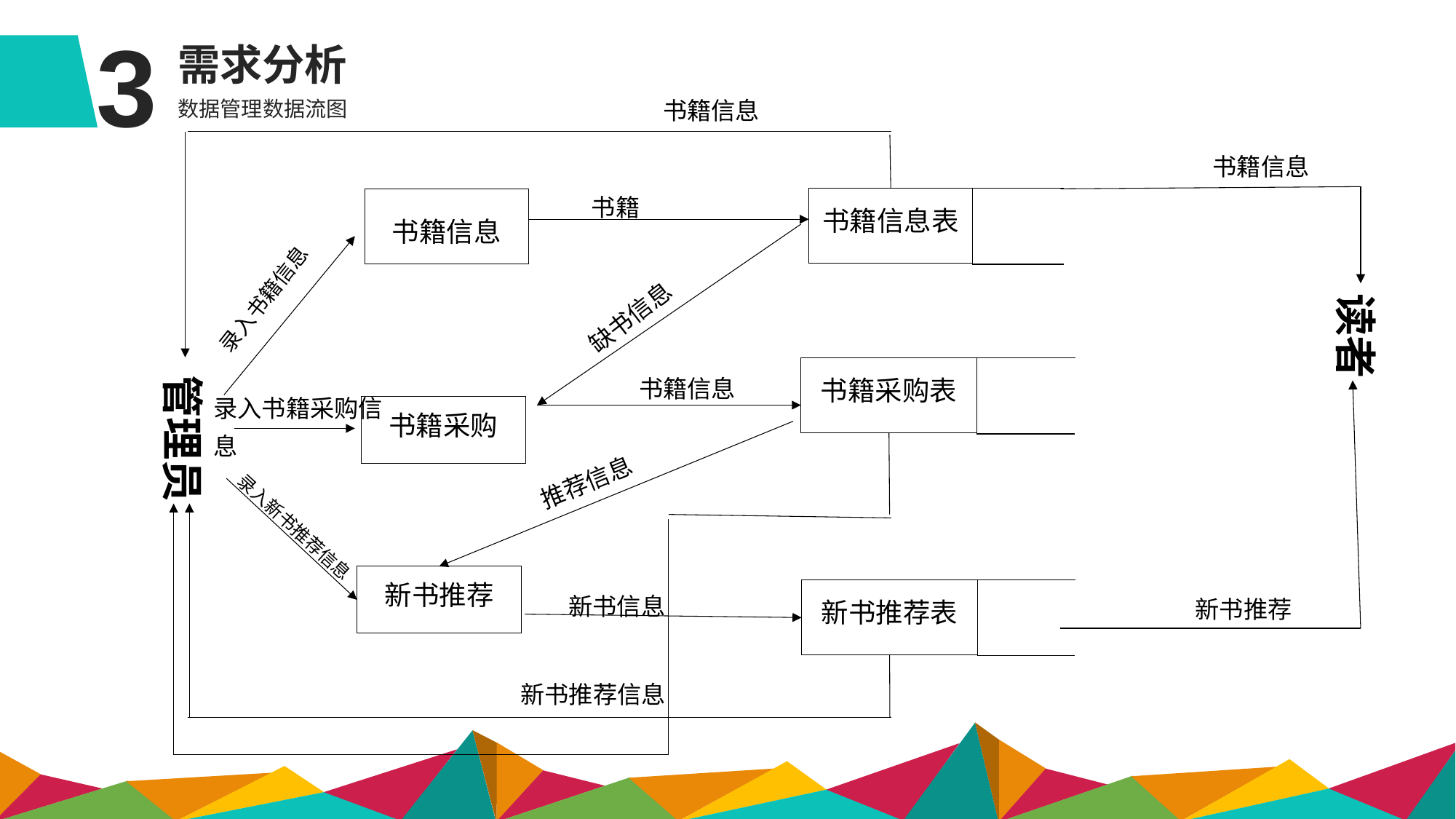

3
需求分析
书籍信息
书籍信息
书籍
书籍信息表
书籍信息
缺书信息
录入书籍信息
读者
书籍采购表
书籍信息
录入书籍采购信息
书籍采购
推荐信息
录入新书推荐信息
新书推荐
新书信息
新书推荐表
新书推荐
新书推荐信息
管理员
数据管理数据流图